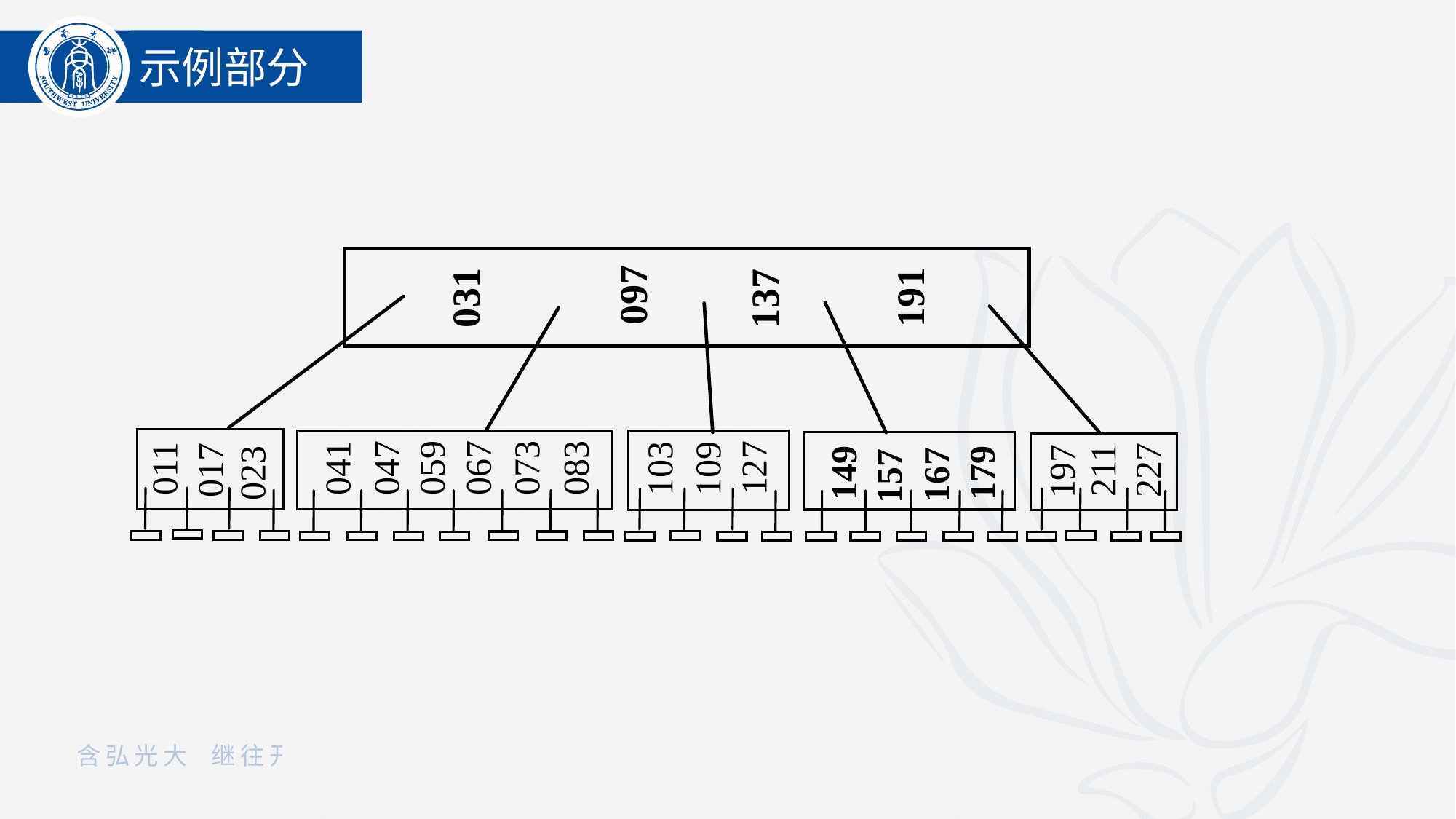

示例部分

097
137
191
031

011
017
023

103
127
109

083
047
059
067
073
041

149
179
167
157

227
197
211